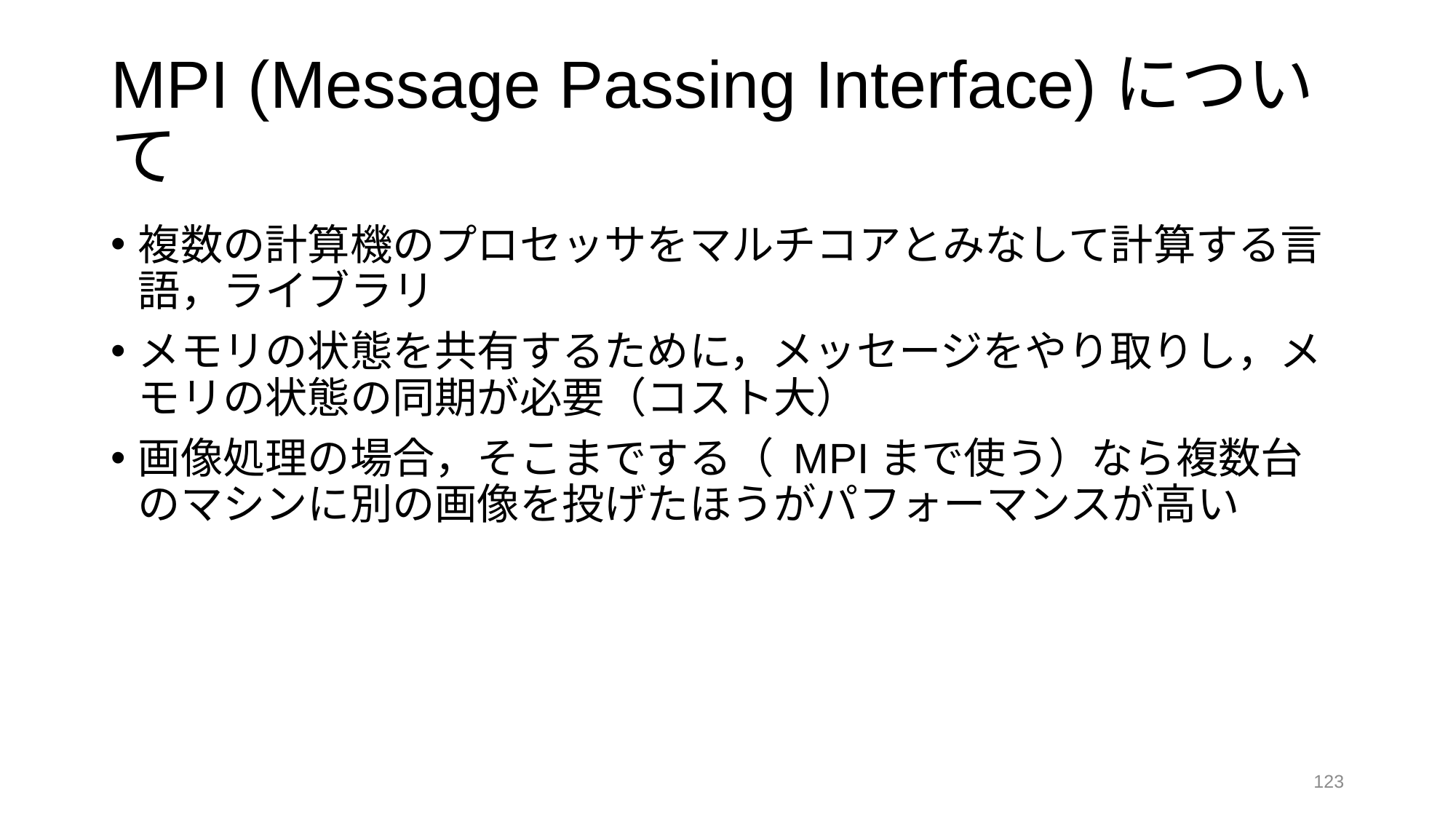

# MPI (Message Passing Interface)について
複数の計算機のプロセッサをマルチコアとみなして計算する言語，ライブラリ
メモリの状態を共有するために，メッセージをやり取りし，メモリの状態の同期が必要（コスト大）
画像処理の場合，そこまでする（ MPIまで使う）なら複数台のマシンに別の画像を投げたほうがパフォーマンスが高い
123